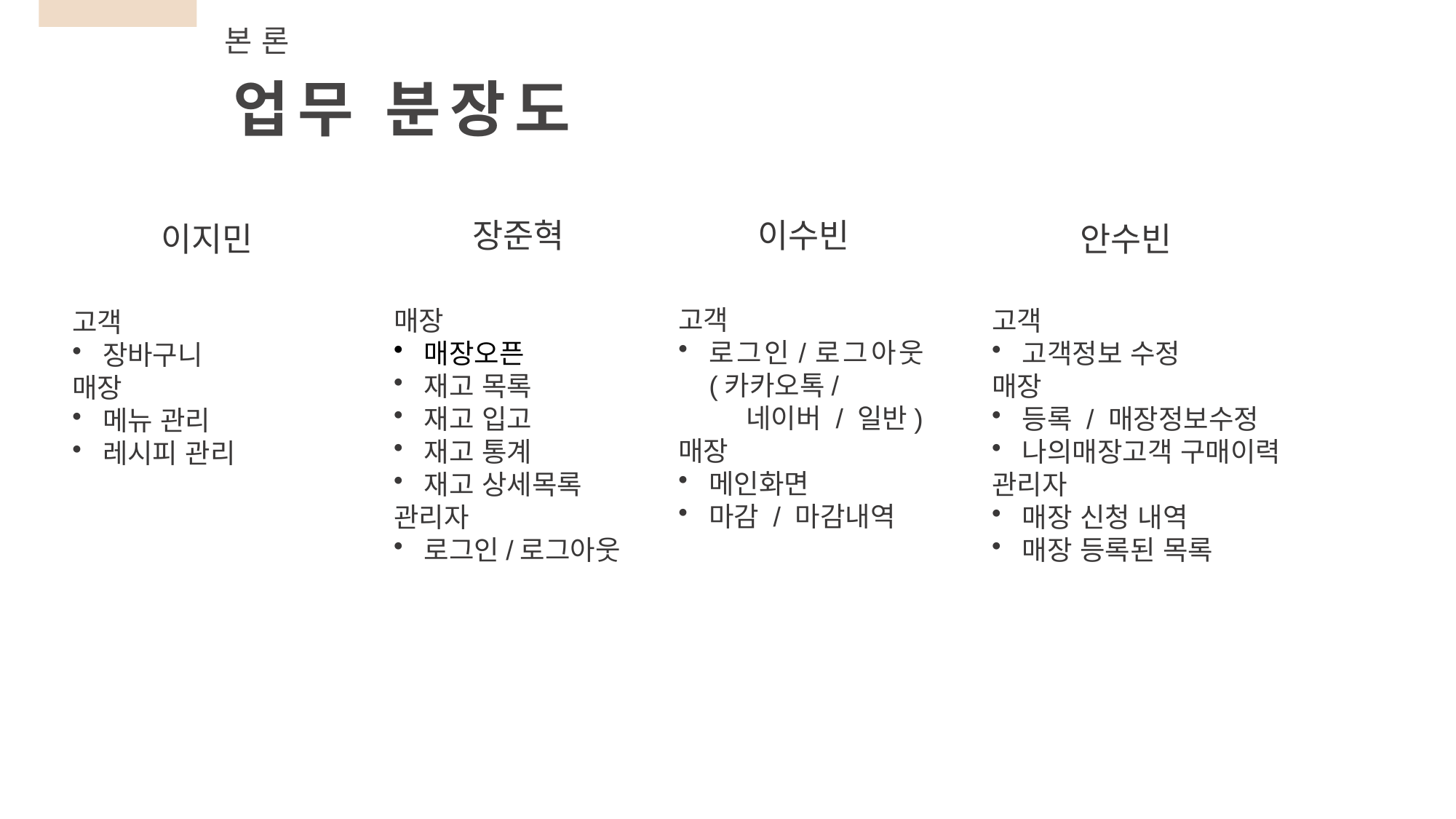

본론
업무 분장도
이수빈
장준혁
이지민
안수빈
고객
로그인/로그아웃(카카오톡/
        네이버 / 일반)
매장
메인화면
마감 / 마감내역

매장
매장오픈
재고 목록
재고 입고
재고 통계
재고 상세목록
관리자
로그인/로그아웃
고객
고객정보 수정
매장
등록 / 매장정보수정
나의매장고객 구매이력
관리자
매장 신청 내역
매장 등록된 목록
고객
장바구니
매장
메뉴 관리
레시피 관리